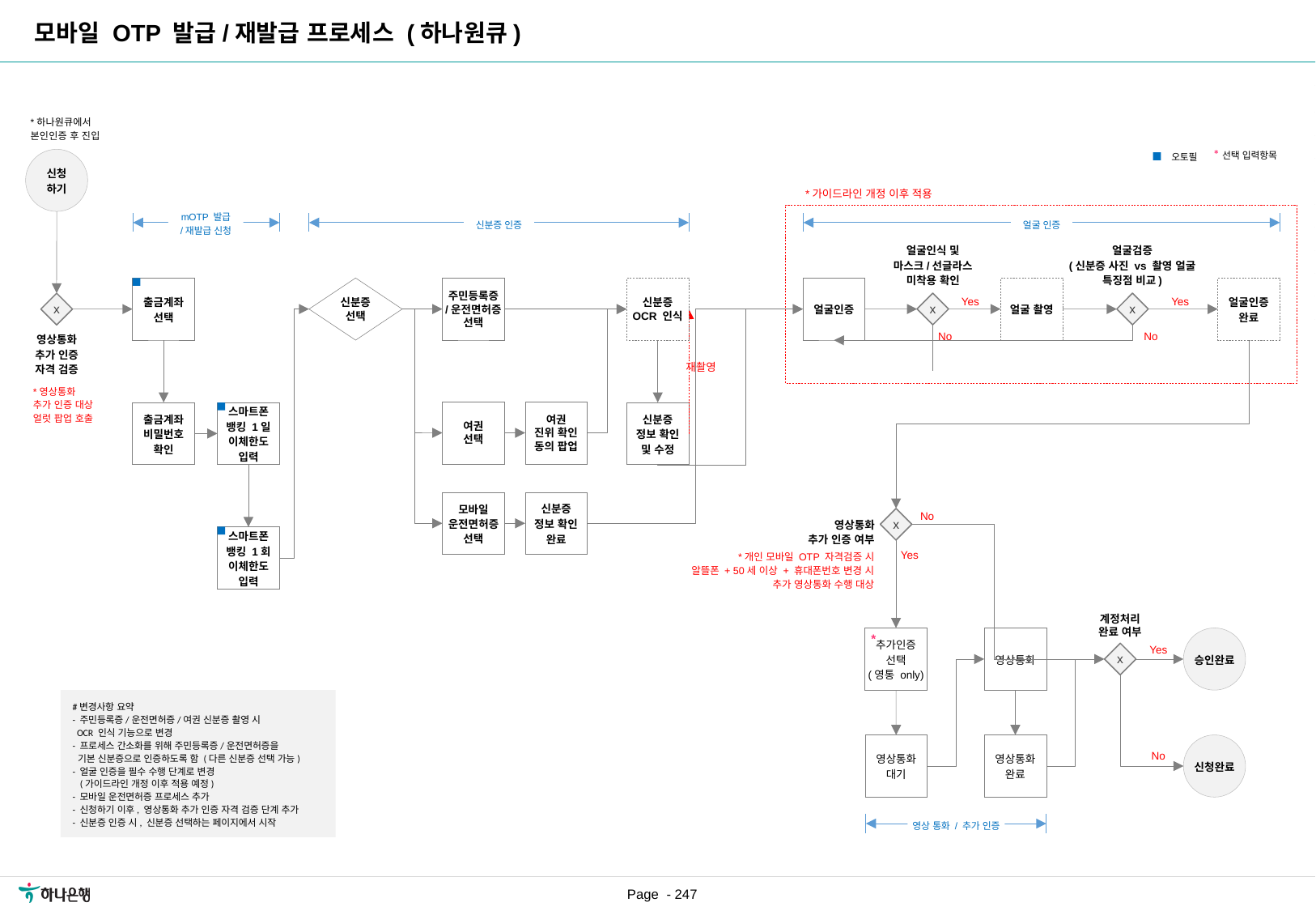

모바일 OTP 발급/재발급 프로세스 (하나원큐)
| 요구사항ID |
| --- |
| REQ\_URR\_019 |
| REQ\_URR\_024 |
| REQ\_URR\_026 |
|  |
|  |
|  |
|  |
|  |
|  |
*하나원큐에서
본인인증 후 진입
*선택 입력항목
오토필
신청
하기

*가이드라인 개정 이후 적용
mOTP 발급
/재발급 신청

신분증 인증
얼굴 인증
얼굴인식 및
마스크/선글라스
미착용 확인
얼굴검증
(신분증 사진 vs 촬영 얼굴
특징점 비교)
출금계좌
선택

신분증
선택
주민등록증
/운전면허증
선택
신분증
OCR 인식
얼굴인증
얼굴 촬영
얼굴인증
완료
Yes
Yes
x
x
x
No
No
영상통화
추가 인증
자격 검증
재촬영
*영상통화
추가 인증 대상
얼럿 팝업 호출
여권
선택
여권
진위 확인
동의 팝업
출금계좌
비밀번호
확인
스마트폰
뱅킹 1일
이체한도
입력

신분증
정보 확인
및 수정
모바일
운전면허증
선택
신분증
정보 확인
완료
No
x
영상통화
추가 인증 여부

스마트폰
뱅킹 1회
이체한도
입력
Yes
*개인 모바일 OTP 자격검증 시
알뜰폰 + 50세 이상 + 휴대폰번호 변경 시 추가 영상통화 수행 대상
계정처리
완료 여부
*
승인완료
추가인증
선택
(영통 only)
영상통화
Yes
x
#변경사항 요약
- 주민등록증/운전면허증/여권 신분증 촬영 시
  OCR 인식 기능으로 변경
- 프로세스 간소화를 위해 주민등록증/운전면허증을
  기본 신분증으로 인증하도록 함 (다른 신분증 선택 가능)
- 얼굴 인증을 필수 수행 단계로 변경
  (가이드라인 개정 이후 적용 예정)
- 모바일 운전면허증 프로세스 추가
- 신청하기 이후, 영상통화 추가 인증 자격 검증 단계 추가
- 신분증 인증 시, 신분증 선택하는 페이지에서 시작
영상통화
대기
영상통화
완료
신청완료
No
영상 통화 / 추가 인증